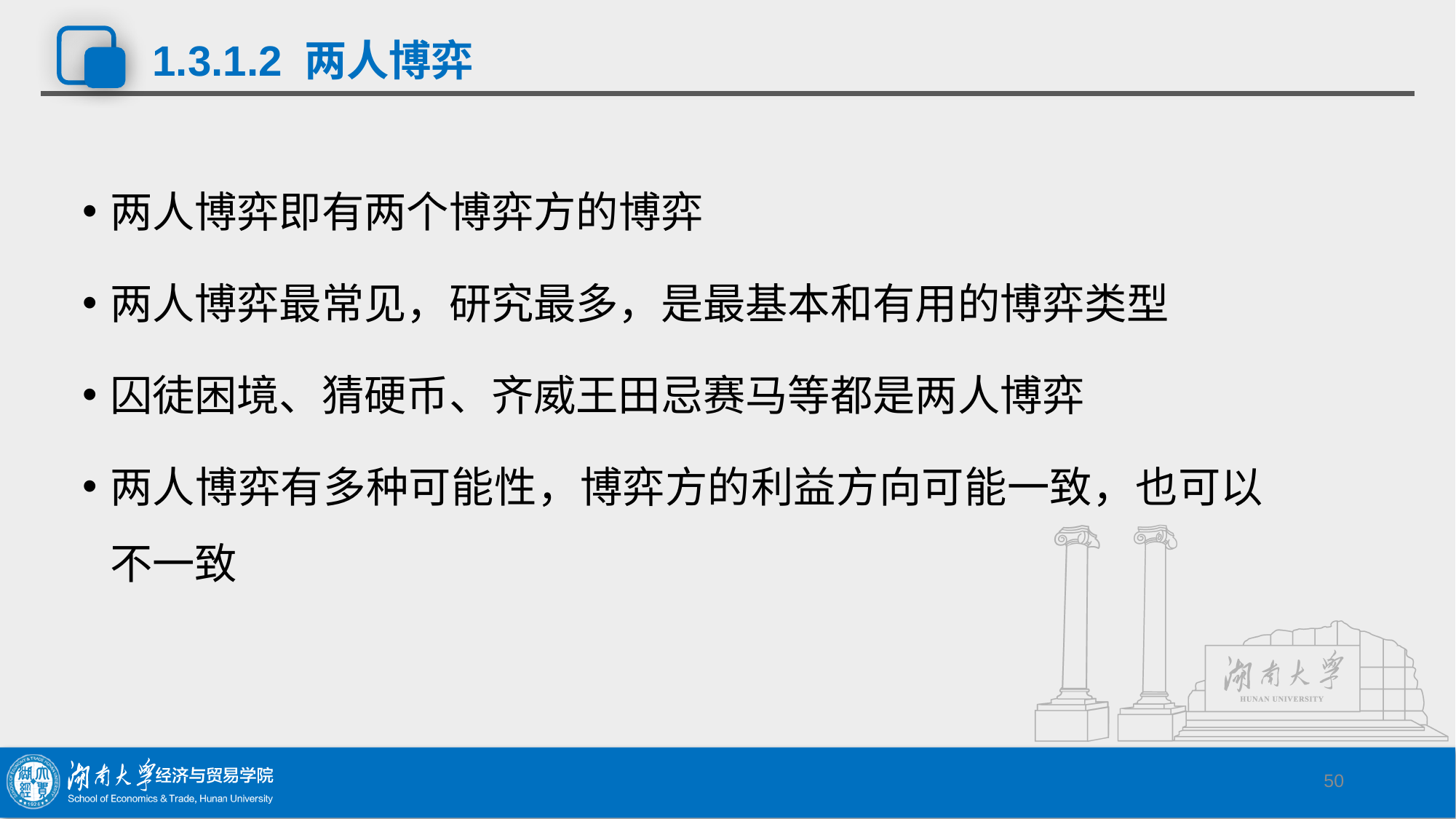

# 1.3.1.2 两人博弈
两人博弈即有两个博弈方的博弈
两人博弈最常见，研究最多，是最基本和有用的博弈类型
囚徒困境、猜硬币、齐威王田忌赛马等都是两人博弈
两人博弈有多种可能性，博弈方的利益方向可能一致，也可以不一致